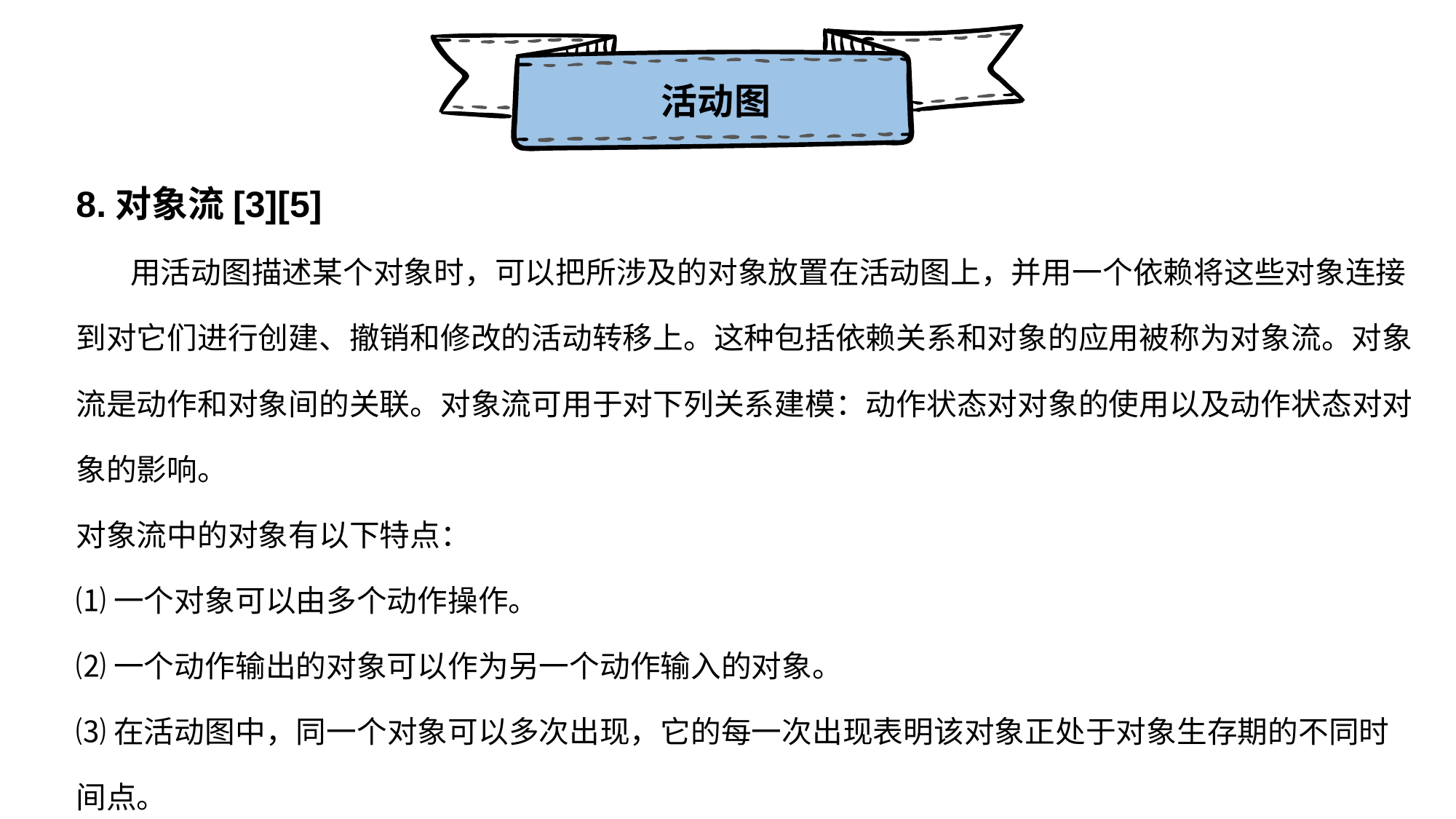

活动图
8.对象流[3][5]
       用活动图描述某个对象时，可以把所涉及的对象放置在活动图上，并用一个依赖将这些对象连接到对它们进行创建、撤销和修改的活动转移上。这种包括依赖关系和对象的应用被称为对象流。对象流是动作和对象间的关联。对象流可用于对下列关系建模：动作状态对对象的使用以及动作状态对对象的影响。
对象流中的对象有以下特点：
⑴一个对象可以由多个动作操作。
⑵一个动作输出的对象可以作为另一个动作输入的对象。
⑶在活动图中，同一个对象可以多次出现，它的每一次出现表明该对象正处于对象生存期的不同时间点。